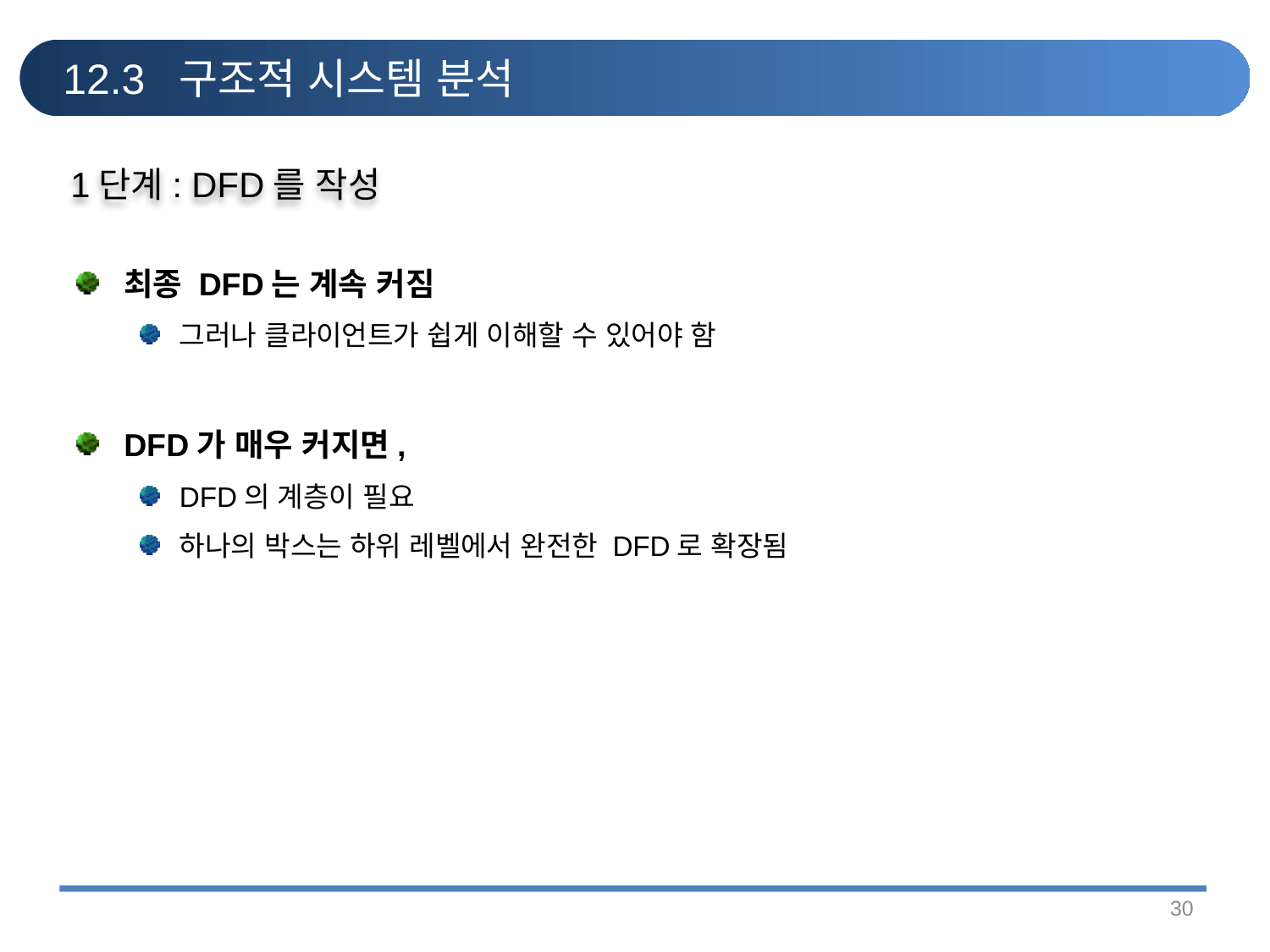

# 12.3  구조적 시스템 분석
1단계: DFD를 작성
최종 DFD는 계속 커짐
그러나 클라이언트가 쉽게 이해할 수 있어야 함

DFD가 매우 커지면,
DFD의 계층이 필요
하나의 박스는 하위 레벨에서 완전한 DFD로 확장됨
30